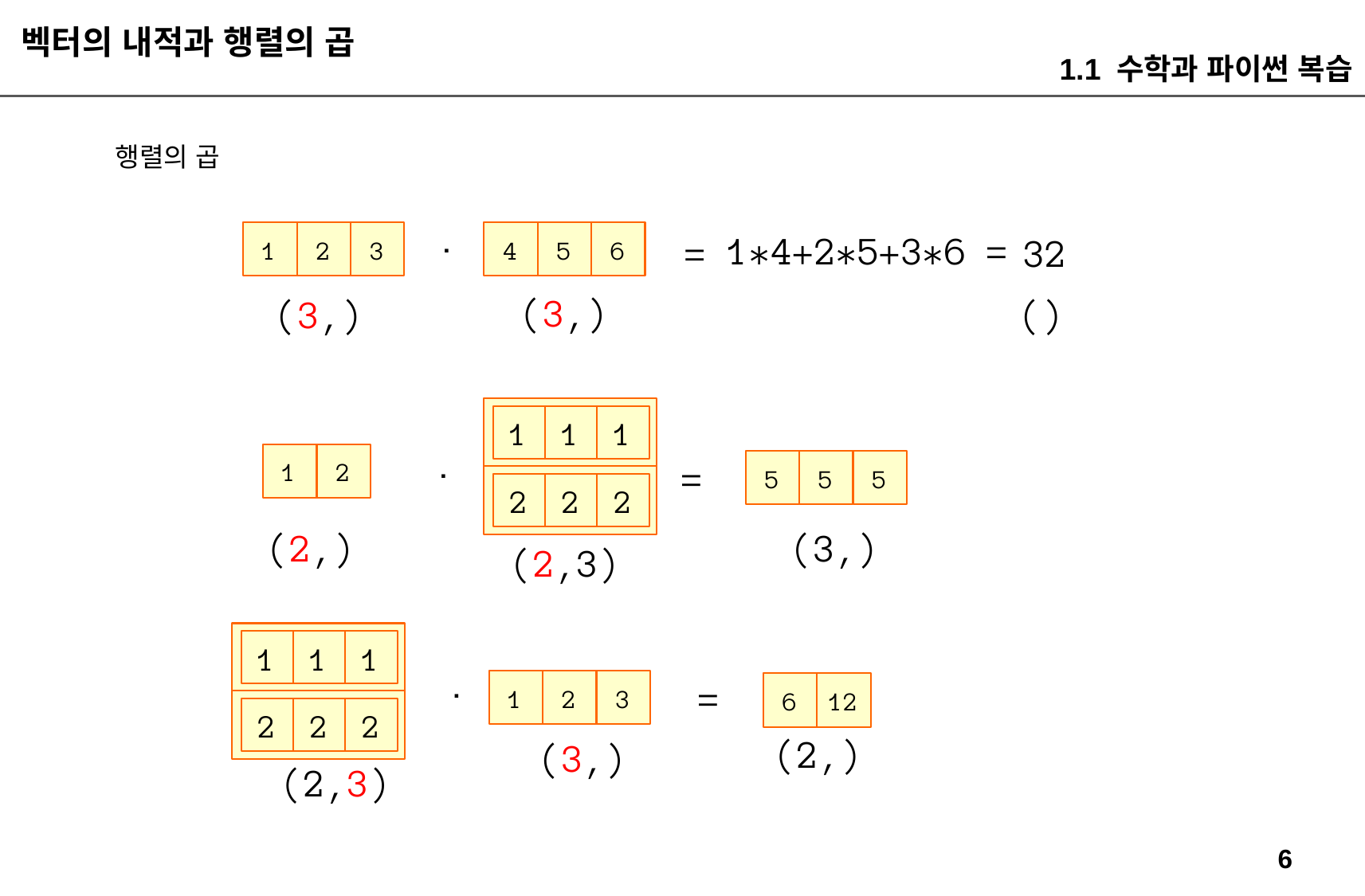

벡터의 내적과 행렬의 곱
1.1 수학과 파이썬 복습
행렬의 곱
.
=
=
1*4+2*5+3*6
32
1
2
3
4
5
6
(3,)
(3,)
()

1
1
1
.
1
2
=
5
5
5

2
2
2
(2,)
(3,)
(2,3)

1
1
1
.
=
1
2
3
6
12

2
2
2
(2,)
(3,)
(2,3)